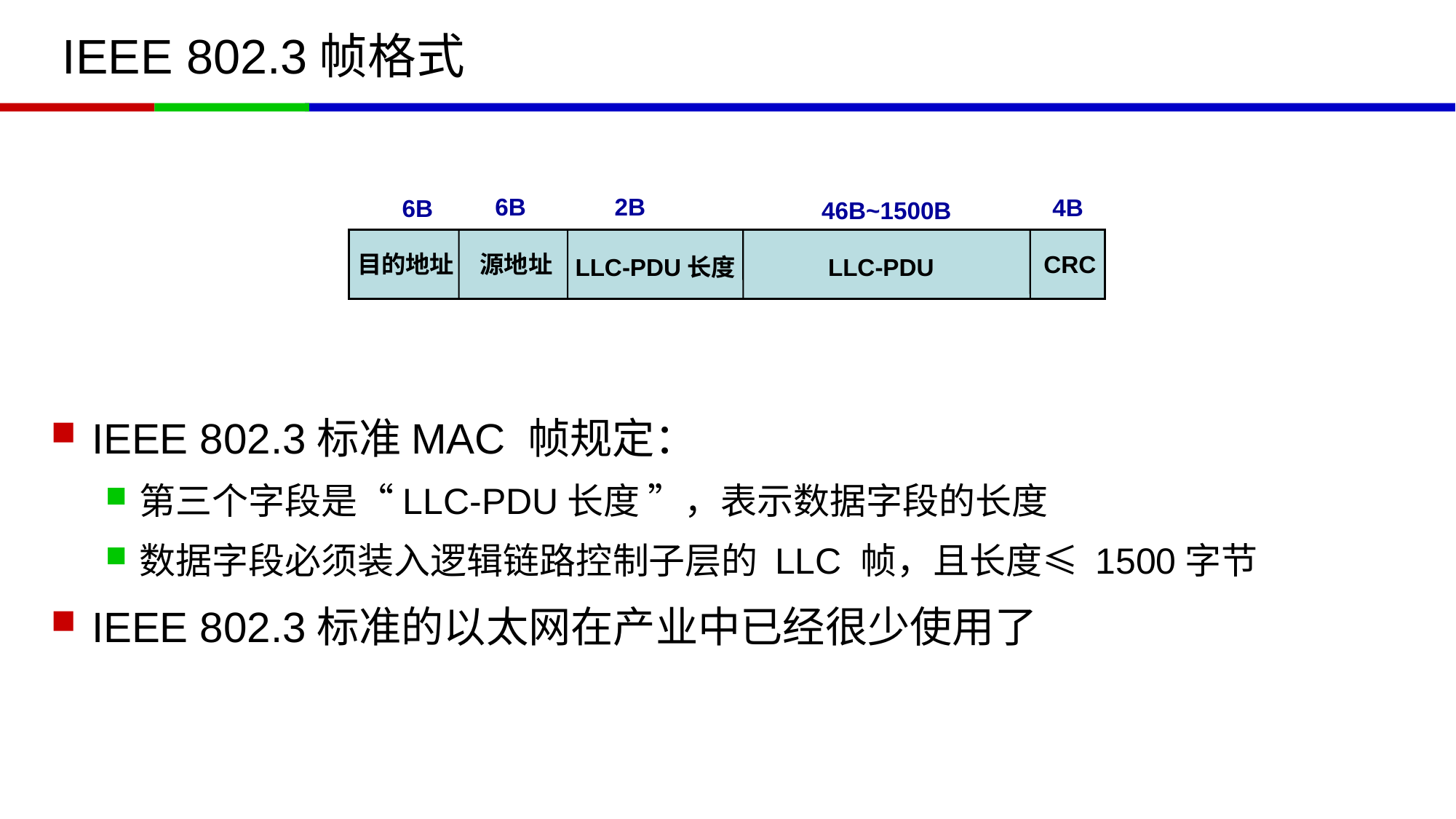

# IEEE 802.3帧格式
6B
2B
4B
6B
46B~1500B

目的地址
源地址
CRC
LLC-PDU长度
LLC-PDU
IEEE 802.3标准MAC 帧规定：
第三个字段是“LLC-PDU长度 ”，表示数据字段的长度
数据字段必须装入逻辑链路控制子层的 LLC 帧，且长度≤ 1500字节
IEEE 802.3标准的以太网在产业中已经很少使用了

143